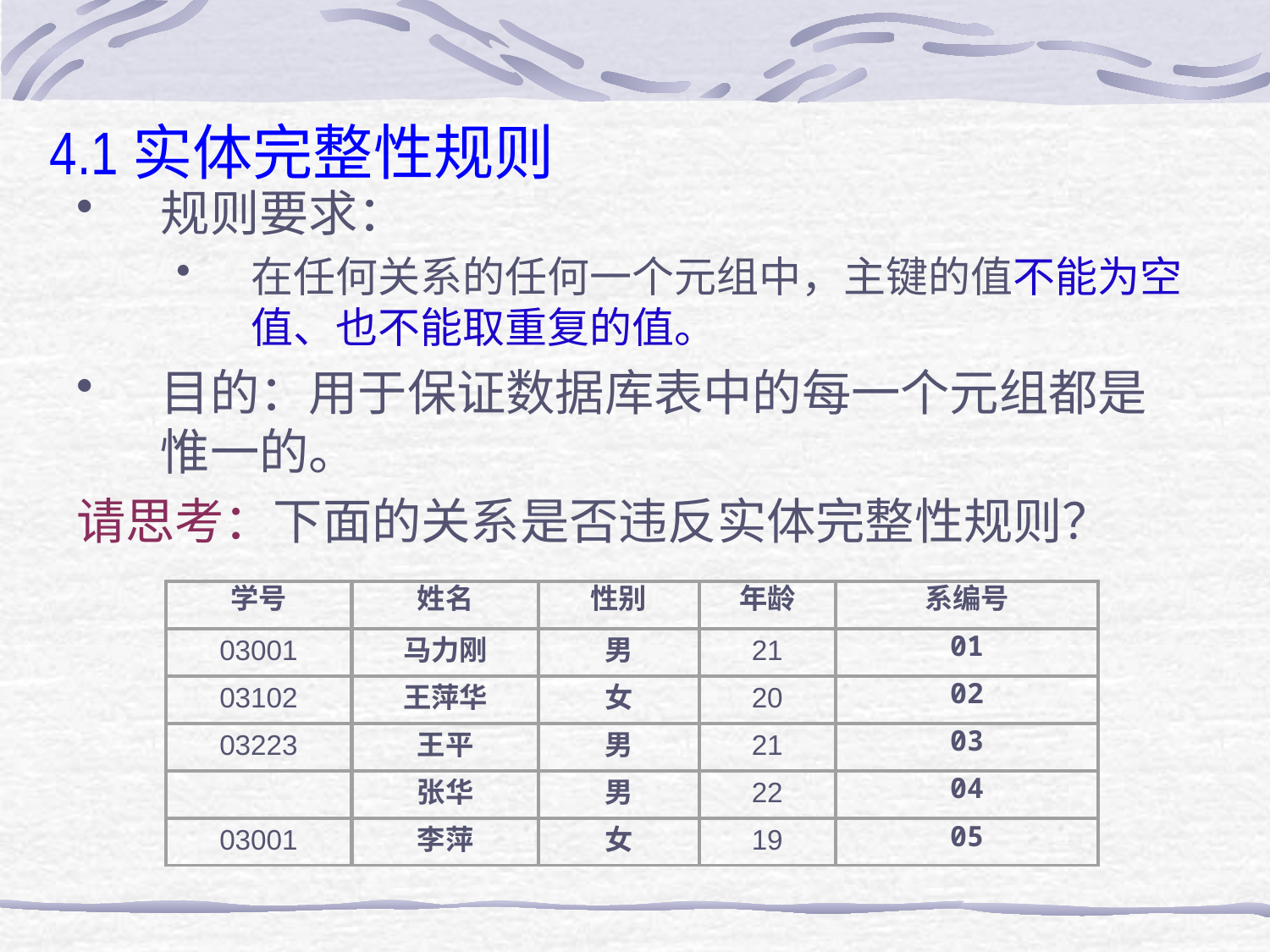

# 4.1实体完整性规则
规则要求：
在任何关系的任何一个元组中，主键的值不能为空值、也不能取重复的值。
目的：用于保证数据库表中的每一个元组都是惟一的。
请思考：下面的关系是否违反实体完整性规则？

学号

姓名

性别

年龄

系编号

03001

马力刚

男

21

01

03102

王萍华

女

20

02

03223

王平

男

21

03

张华

男

22

04

03001

李萍

女

19

05